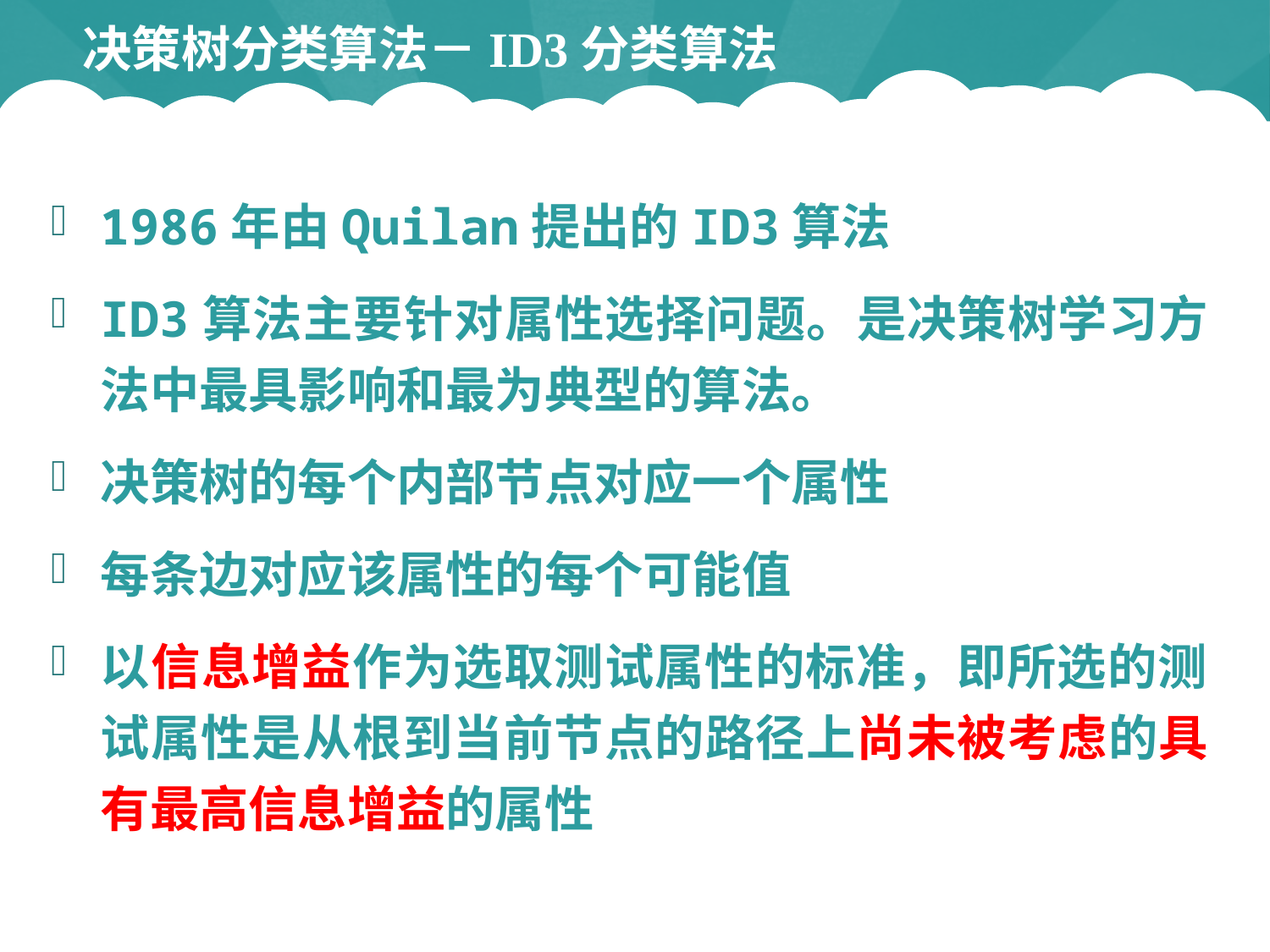

# 决策树分类算法－ID3分类算法
1986年由Quilan提出的ID3算法
ID3算法主要针对属性选择问题。是决策树学习方法中最具影响和最为典型的算法。
决策树的每个内部节点对应一个属性
每条边对应该属性的每个可能值
以信息增益作为选取测试属性的标准，即所选的测试属性是从根到当前节点的路径上尚未被考虑的具有最高信息增益的属性